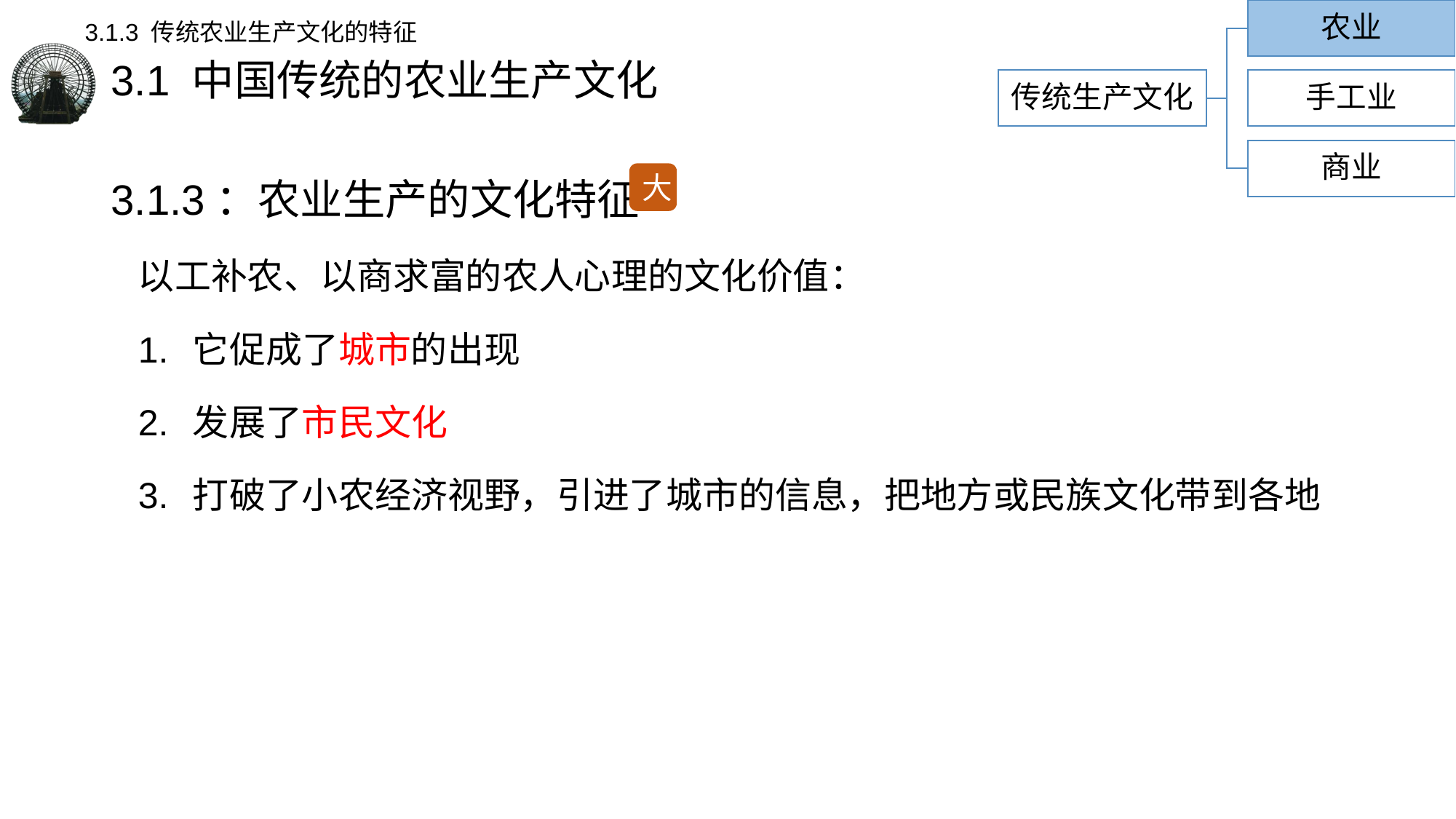

农业
3.1.3 传统农业生产文化的特征

# 3.1 中国传统的农业生产文化
传统生产文化
手工业

商业
3.1.3：农业生产的文化特征
以工补农、以商求富的农人心理的文化价值：
它促成了城市的出现
发展了市民文化
打破了小农经济视野，引进了城市的信息，把地方或民族文化带到各地
大
63